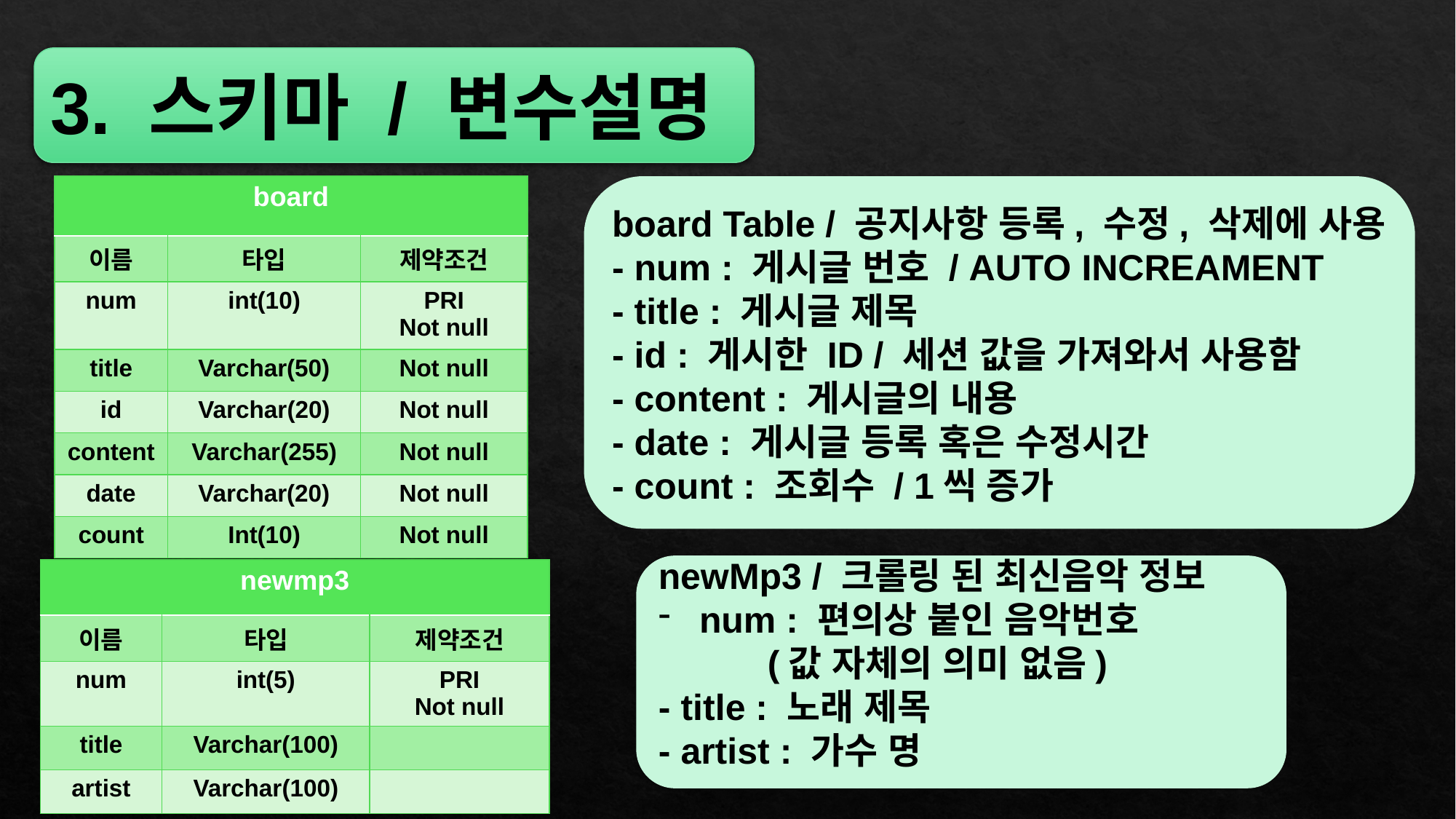

3. 스키마 / 변수설명
| board |  |  |
| --- | --- | --- |
| 이름 | 타입 | 제약조건 |
| num | int(10) | PRI Not null |
| title | Varchar(50) | Not null |
| id | Varchar(20) | Not null |
| content | Varchar(255) | Not null |
| date | Varchar(20) | Not null |
| count | Int(10) | Not null |
board Table / 공지사항 등록, 수정, 삭제에 사용
- num : 게시글 번호 / AUTO INCREAMENT
- title : 게시글 제목
- id : 게시한 ID / 세션 값을 가져와서 사용함
- content : 게시글의 내용
- date : 게시글 등록 혹은 수정시간
- count : 조회수 / 1씩 증가
newMp3 / 크롤링 된 최신음악 정보
num : 편의상 붙인 음악번호
	(값 자체의 의미 없음)
- title : 노래 제목
- artist : 가수 명
| newmp3 |  |  |
| --- | --- | --- |
| 이름 | 타입 | 제약조건 |
| num | int(5) | PRI Not null |
| title | Varchar(100) |  |
| artist | Varchar(100) |  |